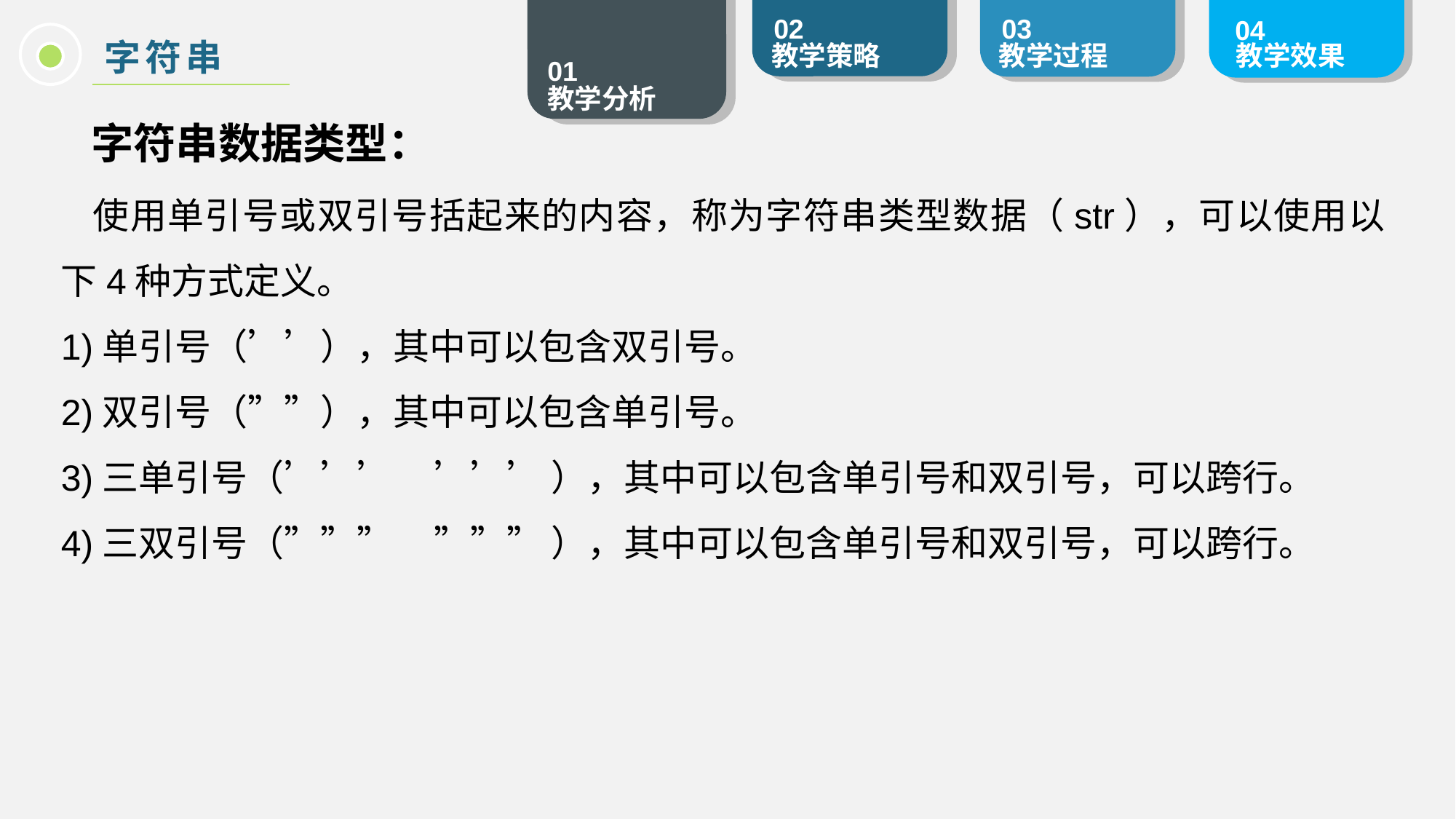

字符串
字符串数据类型：
使用单引号或双引号括起来的内容，称为字符串类型数据（str），可以使用以下4种方式定义。
单引号（’’），其中可以包含双引号。
双引号（””），其中可以包含单引号。
三单引号（’’’     ’’’ ），其中可以包含单引号和双引号，可以跨行。
三双引号（”””     ””” ），其中可以包含单引号和双引号，可以跨行。